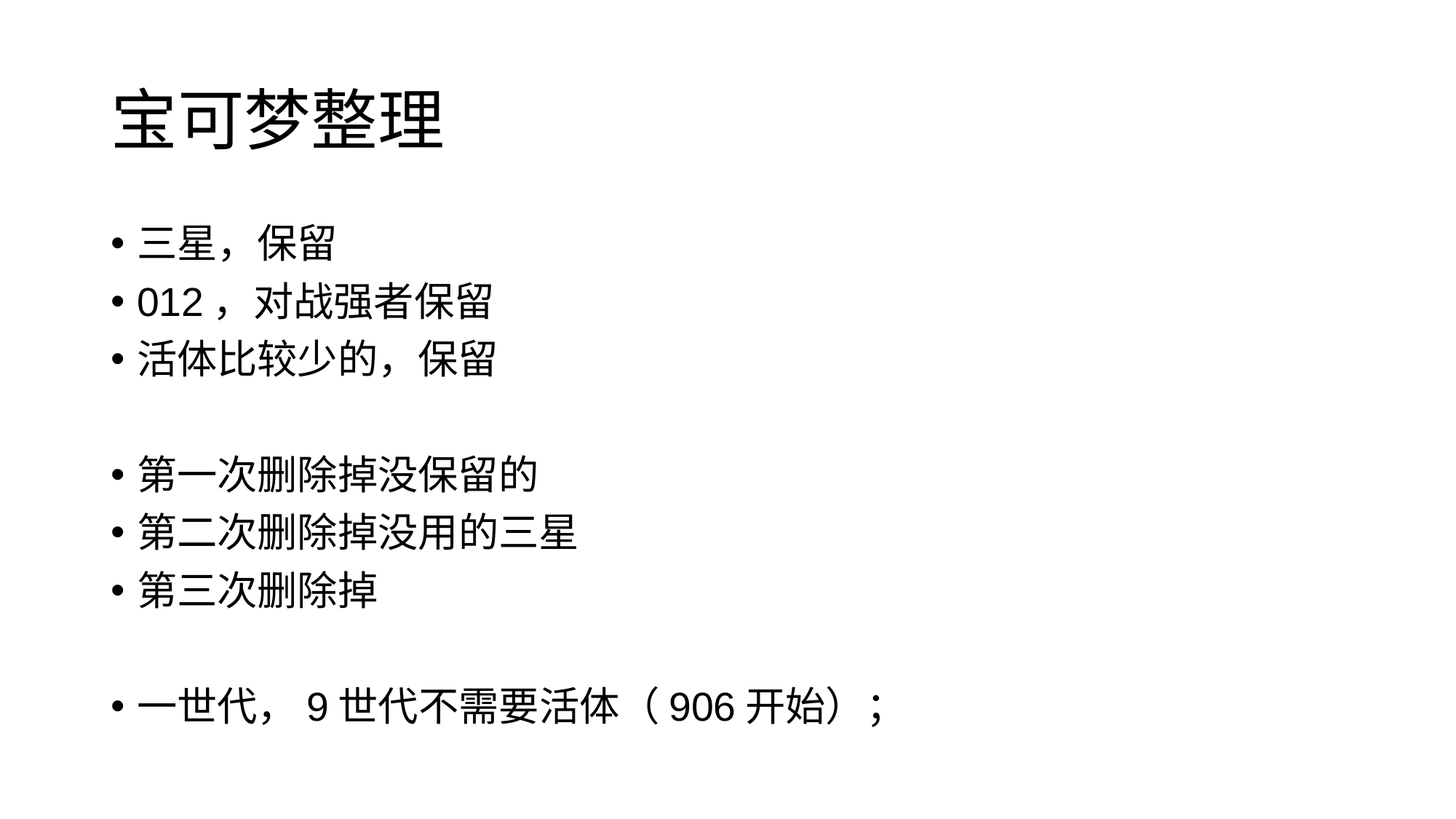

# 宝可梦整理
三星，保留
012，对战强者保留
活体比较少的，保留

第一次删除掉没保留的
第二次删除掉没用的三星
第三次删除掉

一世代，9世代不需要活体（906开始）；